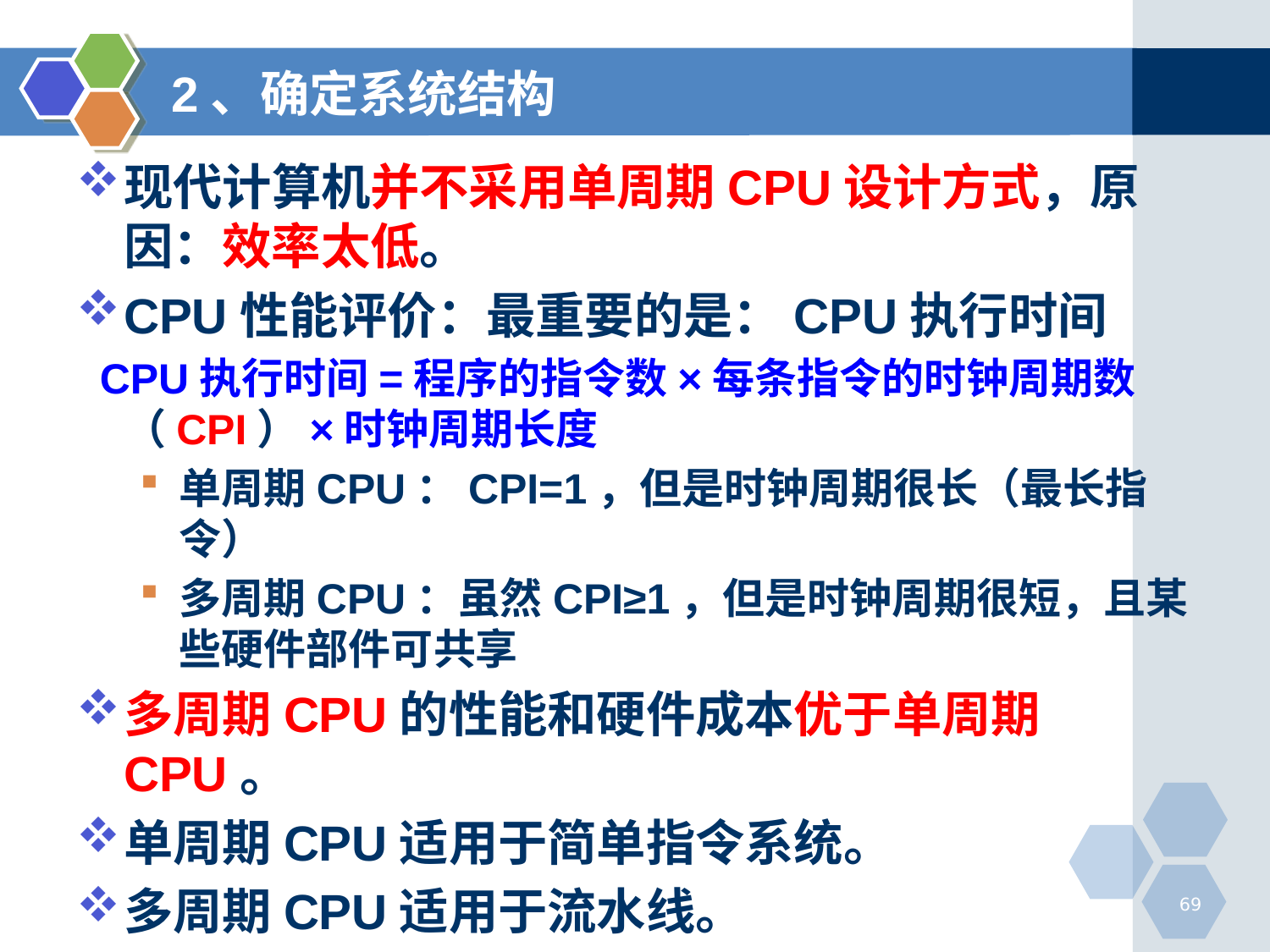

# 2、确定系统结构
现代计算机并不采用单周期CPU设计方式，原因：效率太低。
CPU性能评价：最重要的是：CPU执行时间
  CPU执行时间=程序的指令数×每条指令的时钟周期数（CPI）×时钟周期长度
单周期CPU：CPI=1，但是时钟周期很长（最长指令）
多周期CPU：虽然CPI≥1，但是时钟周期很短，且某些硬件部件可共享
多周期CPU的性能和硬件成本优于单周期CPU。
单周期CPU适用于简单指令系统。
多周期CPU适用于流水线。
69